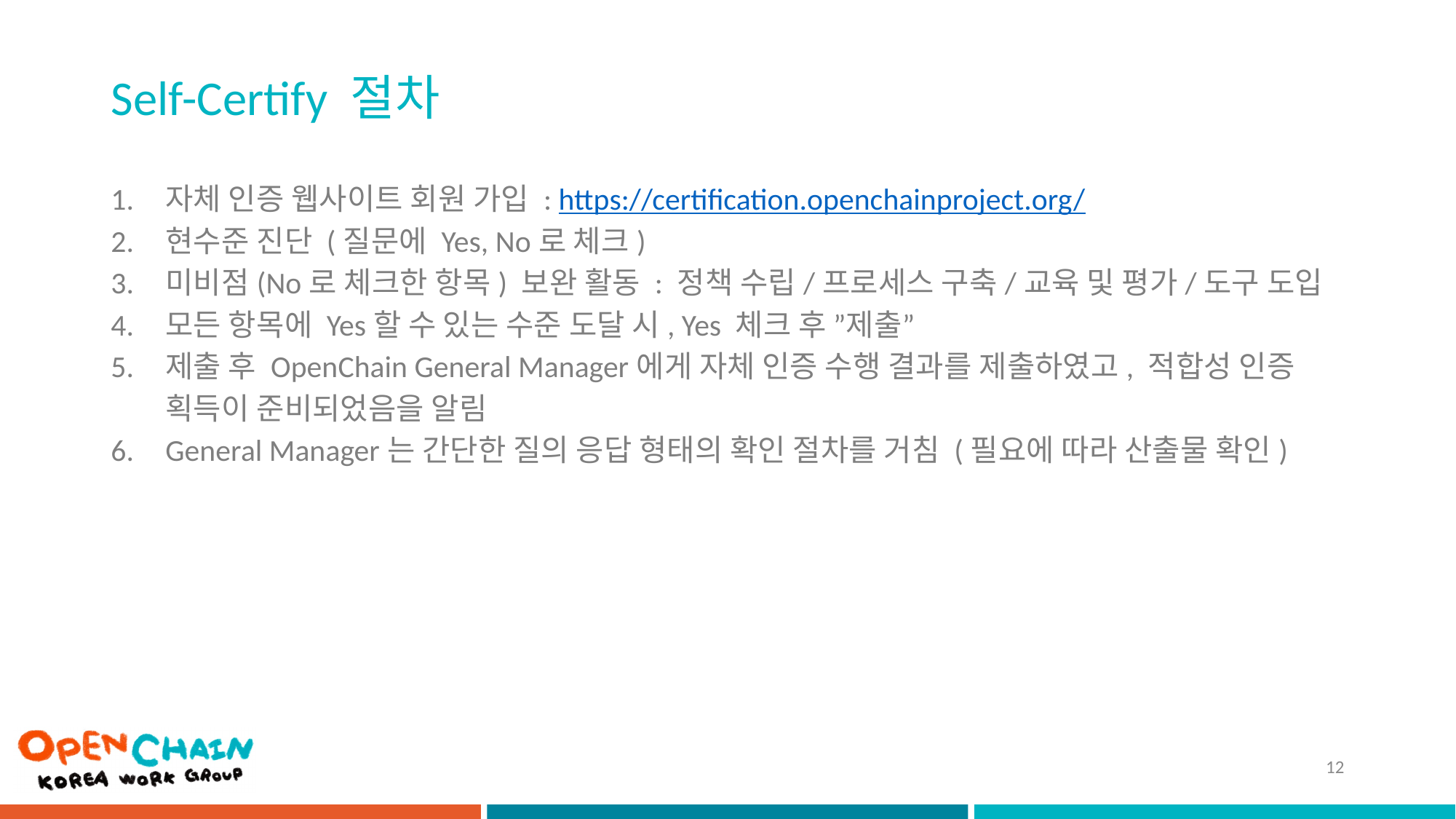

# Self-Certify 절차
자체 인증 웹사이트 회원 가입 : https://certification.openchainproject.org/
현수준 진단 (질문에 Yes, No로 체크)
미비점(No로 체크한 항목) 보완 활동 : 정책 수립/프로세스 구축/교육 및 평가/도구 도입
모든 항목에 Yes할 수 있는 수준 도달 시, Yes 체크 후 ”제출”
제출 후 OpenChain General Manager에게 자체 인증 수행 결과를 제출하였고, 적합성 인증 획득이 준비되었음을 알림
General Manager는 간단한 질의 응답 형태의 확인 절차를 거침 (필요에 따라 산출물 확인)

12